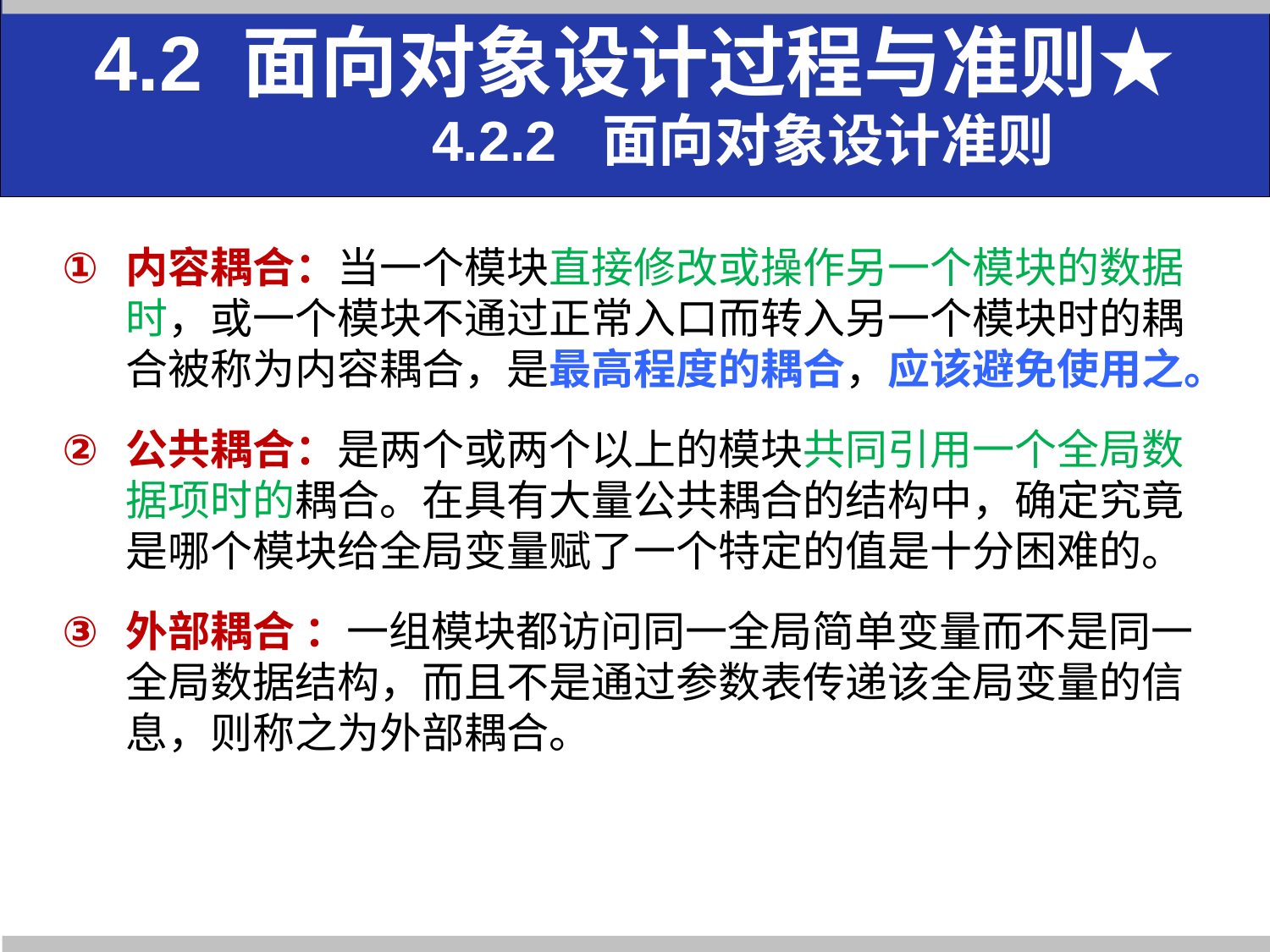

4.2 面向对象设计过程与准则★
          4.2.2  面向对象设计准则
内容耦合：当一个模块直接修改或操作另一个模块的数据时，或一个模块不通过正常入口而转入另一个模块时的耦合被称为内容耦合，是最高程度的耦合，应该避免使用之。
公共耦合：是两个或两个以上的模块共同引用一个全局数据项时的耦合。在具有大量公共耦合的结构中，确定究竟是哪个模块给全局变量赋了一个特定的值是十分困难的。
外部耦合 ：一组模块都访问同一全局简单变量而不是同一全局数据结构，而且不是通过参数表传递该全局变量的信息，则称之为外部耦合。

532